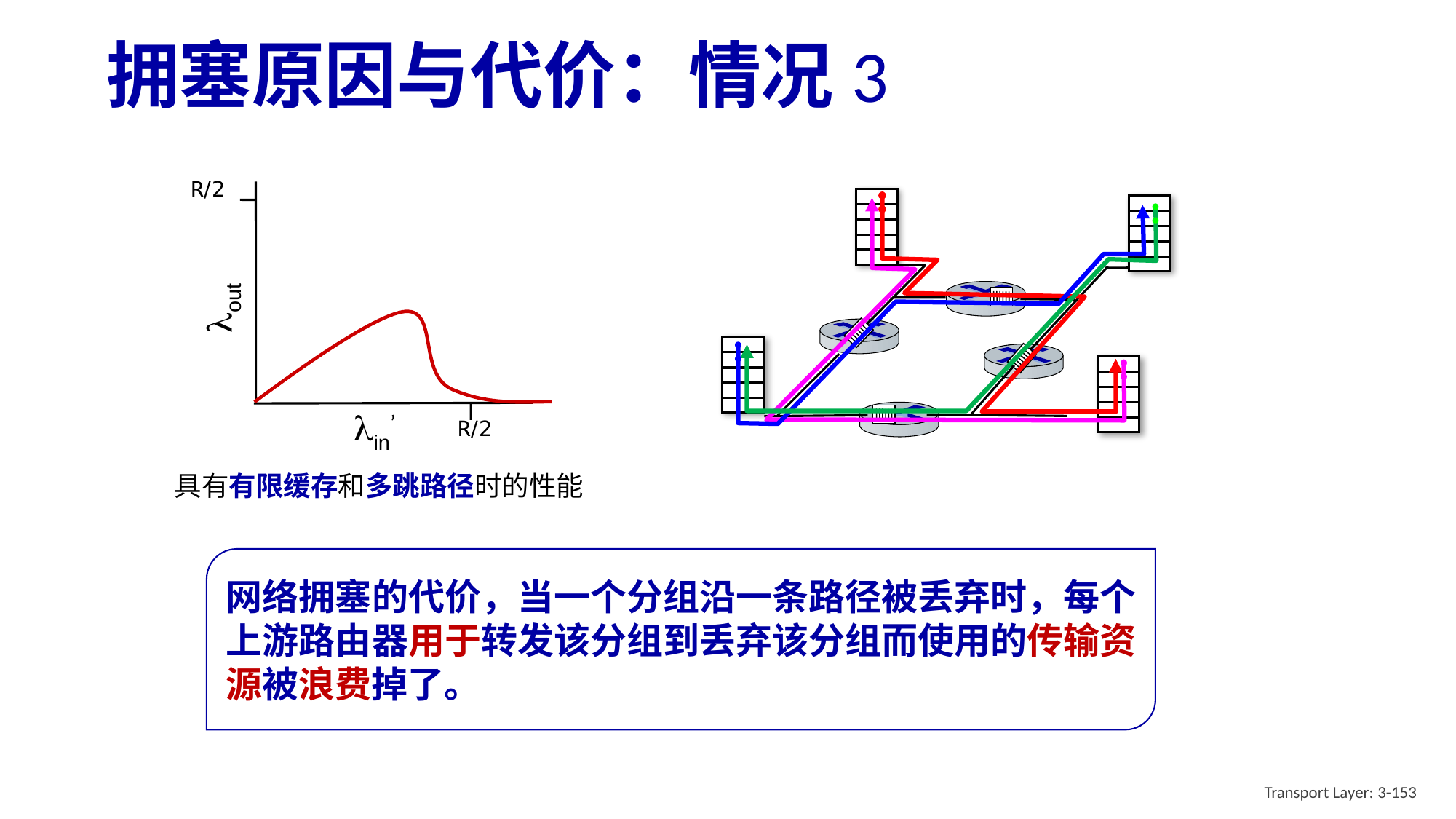

# 拥塞原因与代价：情况3
R/2

λout

λin’

R/2

具有有限缓存和多跳路径时的性能

网络拥塞的代价，当一个分组沿一条路径被丢弃时，每个上游路由器用于转发该分组到丢弃该分组而使用的传输资源被浪费掉了。

Transport Layer: 3-153